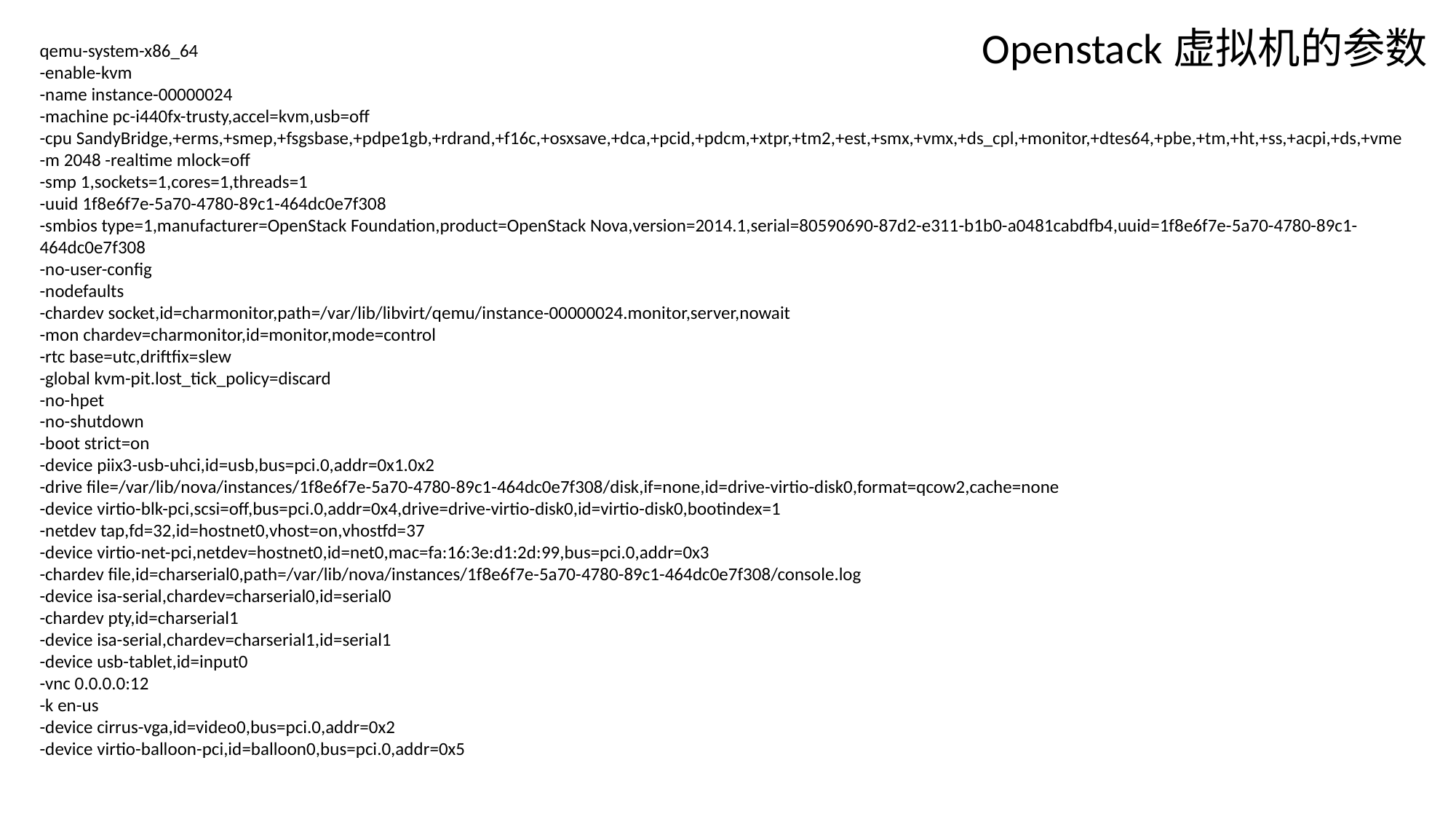

Openstack虚拟机的参数
qemu-system-x86_64
-enable-kvm
-name instance-00000024
-machine pc-i440fx-trusty,accel=kvm,usb=off
-cpu SandyBridge,+erms,+smep,+fsgsbase,+pdpe1gb,+rdrand,+f16c,+osxsave,+dca,+pcid,+pdcm,+xtpr,+tm2,+est,+smx,+vmx,+ds_cpl,+monitor,+dtes64,+pbe,+tm,+ht,+ss,+acpi,+ds,+vme
-m 2048 -realtime mlock=off
-smp 1,sockets=1,cores=1,threads=1
-uuid 1f8e6f7e-5a70-4780-89c1-464dc0e7f308
-smbios type=1,manufacturer=OpenStack Foundation,product=OpenStack Nova,version=2014.1,serial=80590690-87d2-e311-b1b0-a0481cabdfb4,uuid=1f8e6f7e-5a70-4780-89c1-464dc0e7f308
-no-user-config
-nodefaults
-chardev socket,id=charmonitor,path=/var/lib/libvirt/qemu/instance-00000024.monitor,server,nowait
-mon chardev=charmonitor,id=monitor,mode=control
-rtc base=utc,driftfix=slew
-global kvm-pit.lost_tick_policy=discard
-no-hpet
-no-shutdown
-boot strict=on
-device piix3-usb-uhci,id=usb,bus=pci.0,addr=0x1.0x2
-drive file=/var/lib/nova/instances/1f8e6f7e-5a70-4780-89c1-464dc0e7f308/disk,if=none,id=drive-virtio-disk0,format=qcow2,cache=none
-device virtio-blk-pci,scsi=off,bus=pci.0,addr=0x4,drive=drive-virtio-disk0,id=virtio-disk0,bootindex=1
-netdev tap,fd=32,id=hostnet0,vhost=on,vhostfd=37
-device virtio-net-pci,netdev=hostnet0,id=net0,mac=fa:16:3e:d1:2d:99,bus=pci.0,addr=0x3
-chardev file,id=charserial0,path=/var/lib/nova/instances/1f8e6f7e-5a70-4780-89c1-464dc0e7f308/console.log
-device isa-serial,chardev=charserial0,id=serial0
-chardev pty,id=charserial1
-device isa-serial,chardev=charserial1,id=serial1
-device usb-tablet,id=input0
-vnc 0.0.0.0:12
-k en-us
-device cirrus-vga,id=video0,bus=pci.0,addr=0x2
-device virtio-balloon-pci,id=balloon0,bus=pci.0,addr=0x5